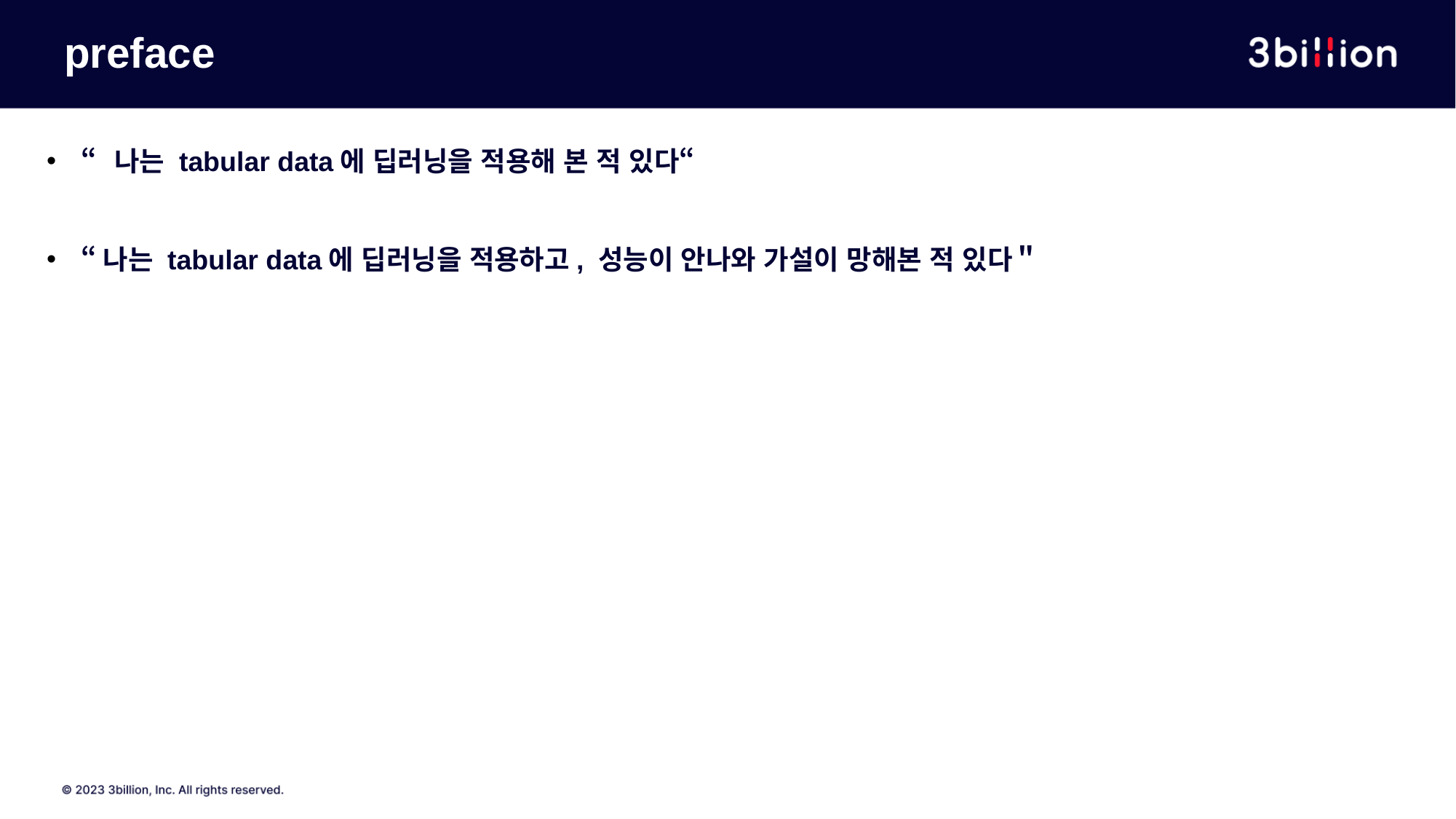

# preface
“나는 tabular data에 딥러닝을 적용해 본 적 있다“

“나는 tabular data에 딥러닝을 적용하고, 성능이 안나와 가설이 망해본 적 있다＂